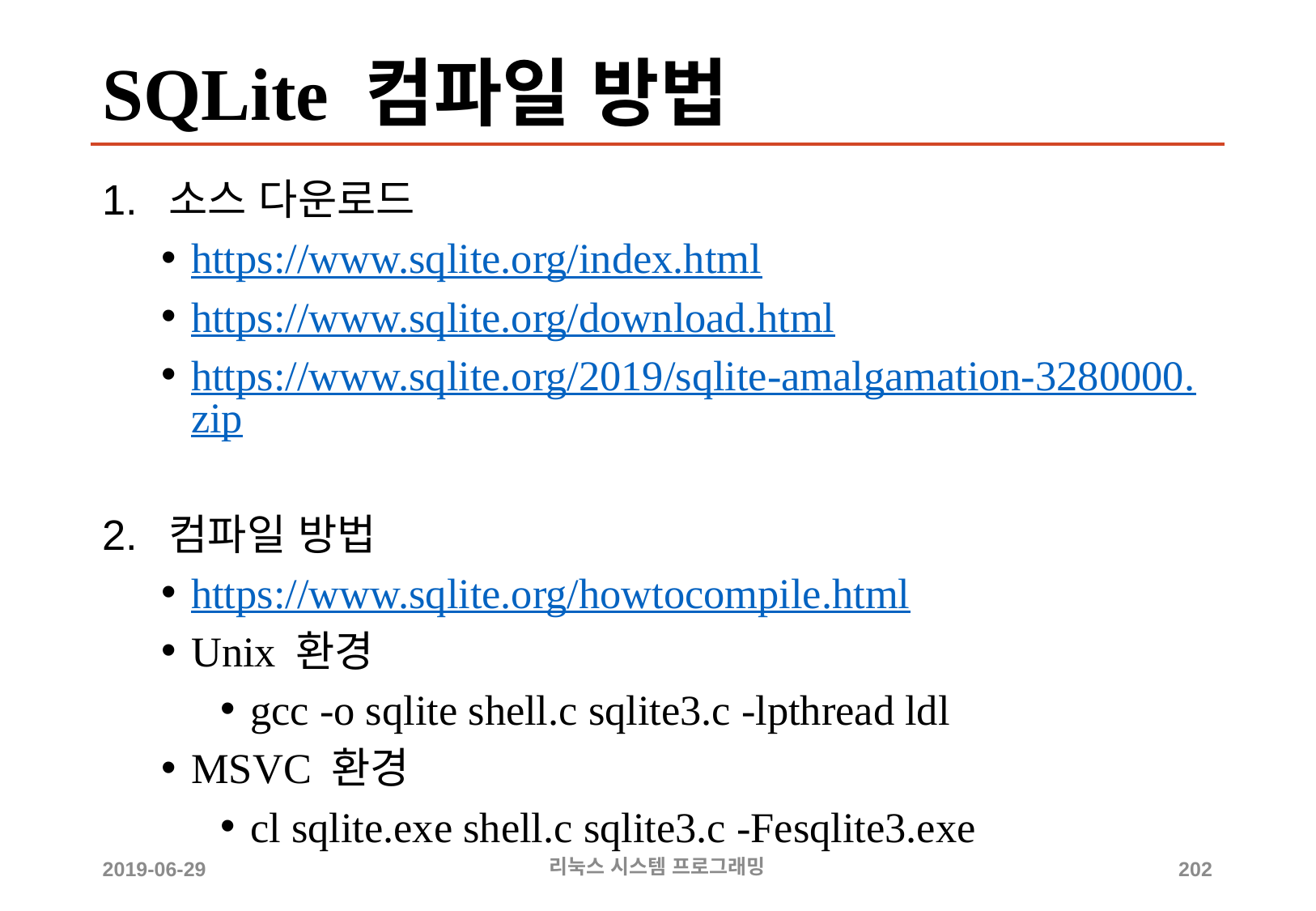

# SQLite 컴파일 방법
소스 다운로드
https://www.sqlite.org/index.html
https://www.sqlite.org/download.html
https://www.sqlite.org/2019/sqlite-amalgamation-3280000.zip
컴파일 방법
https://www.sqlite.org/howtocompile.html
Unix 환경
gcc -o sqlite shell.c sqlite3.c -lpthread ldl
MSVC 환경
cl sqlite.exe shell.c sqlite3.c -Fesqlite3.exe
2019-06-29
리눅스 시스템 프로그래밍
202